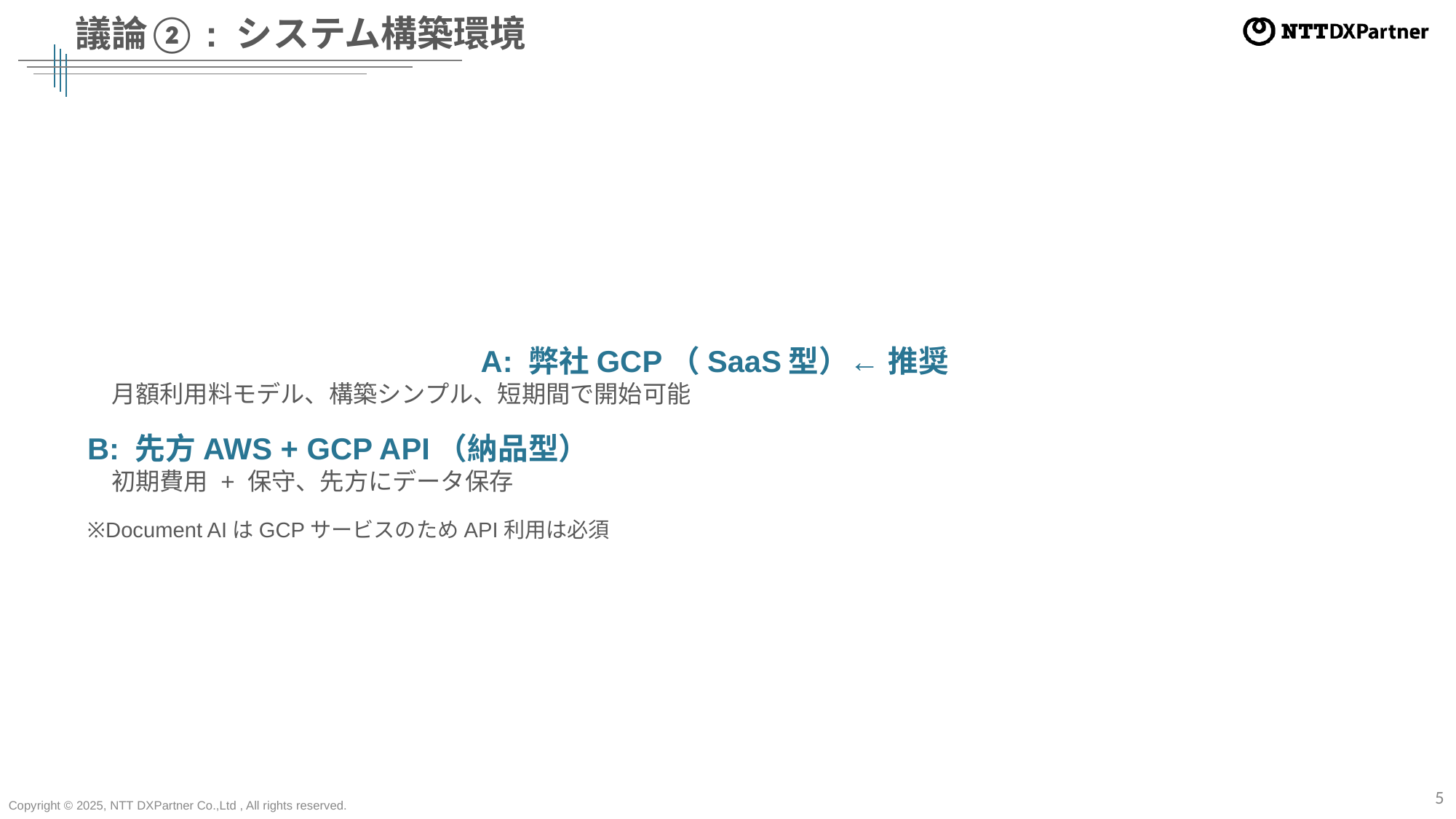

# 議論②: システム構築環境
A: 弊社GCP（SaaS型）← 推奨
　月額利用料モデル、構築シンプル、短期間で開始可能

B: 先方AWS + GCP API（納品型）
　初期費用 + 保守、先方にデータ保存

※ Document AIはGCPサービスのためAPI利用は必須